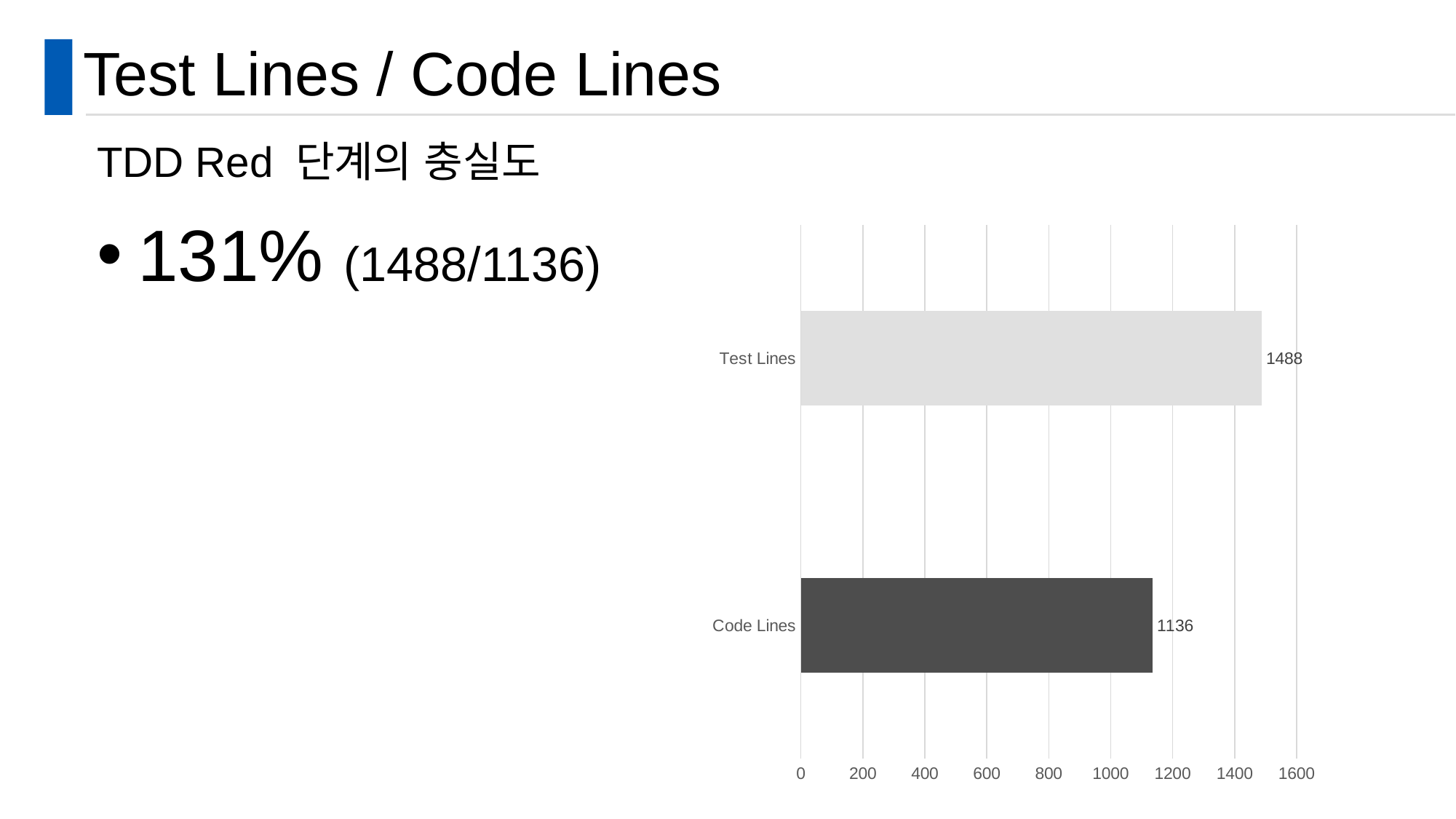

# Test Lines / Code Lines
TDD Red 단계의 충실도

### Chart

| Category |  |
|---|---|
| Code Lines | 1136.0 |
| Test Lines | 1488.0 |
131% (1488/1136)